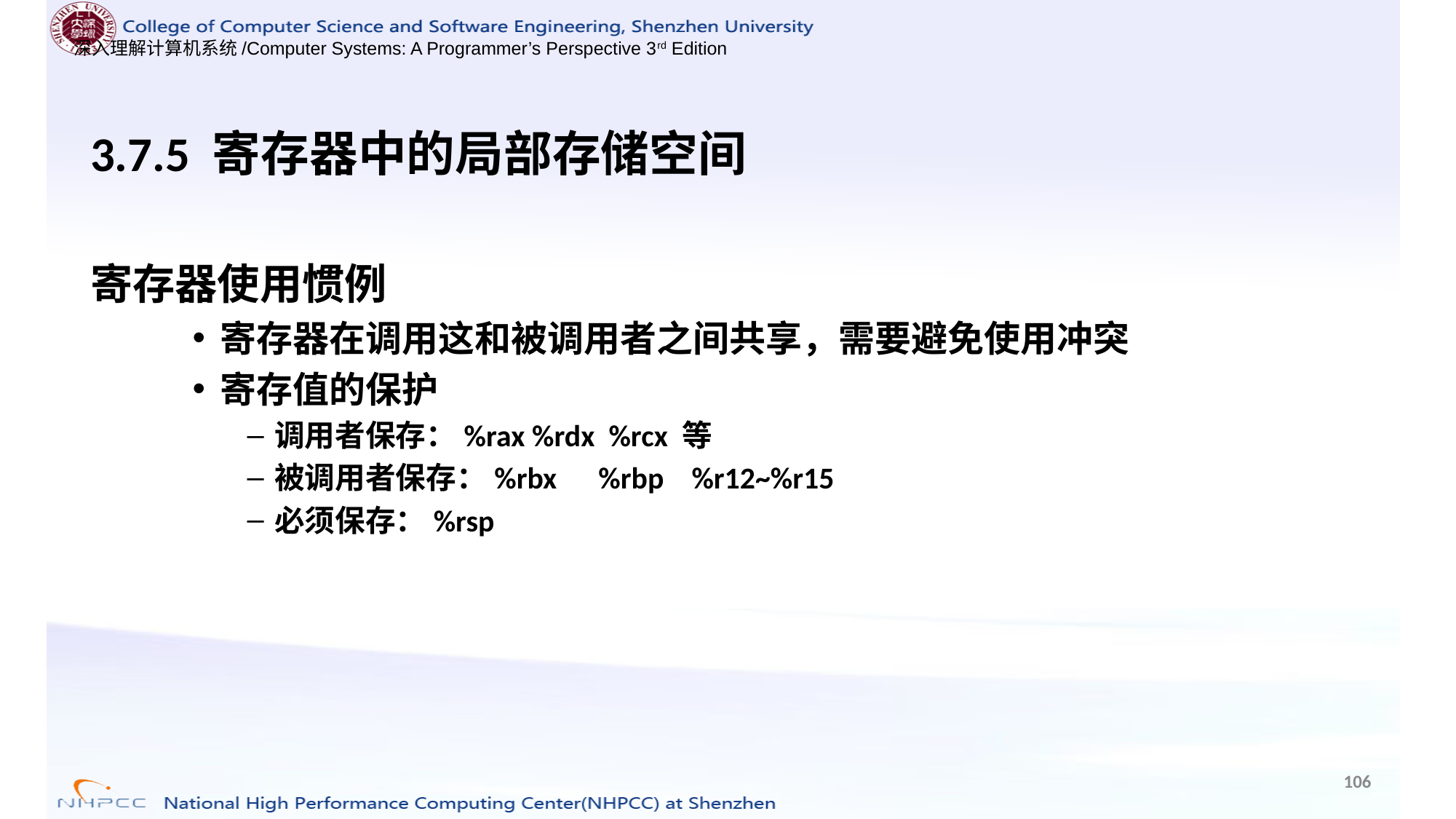

3.7.5 寄存器中的局部存储空间

寄存器使用惯例
寄存器在调用这和被调用者之间共享，需要避免使用冲突
寄存值的保护
调用者保存：%rax %rdx  %rcx 等
被调用者保存：%rbx      %rbp    %r12~%r15
必须保存：%rsp
106